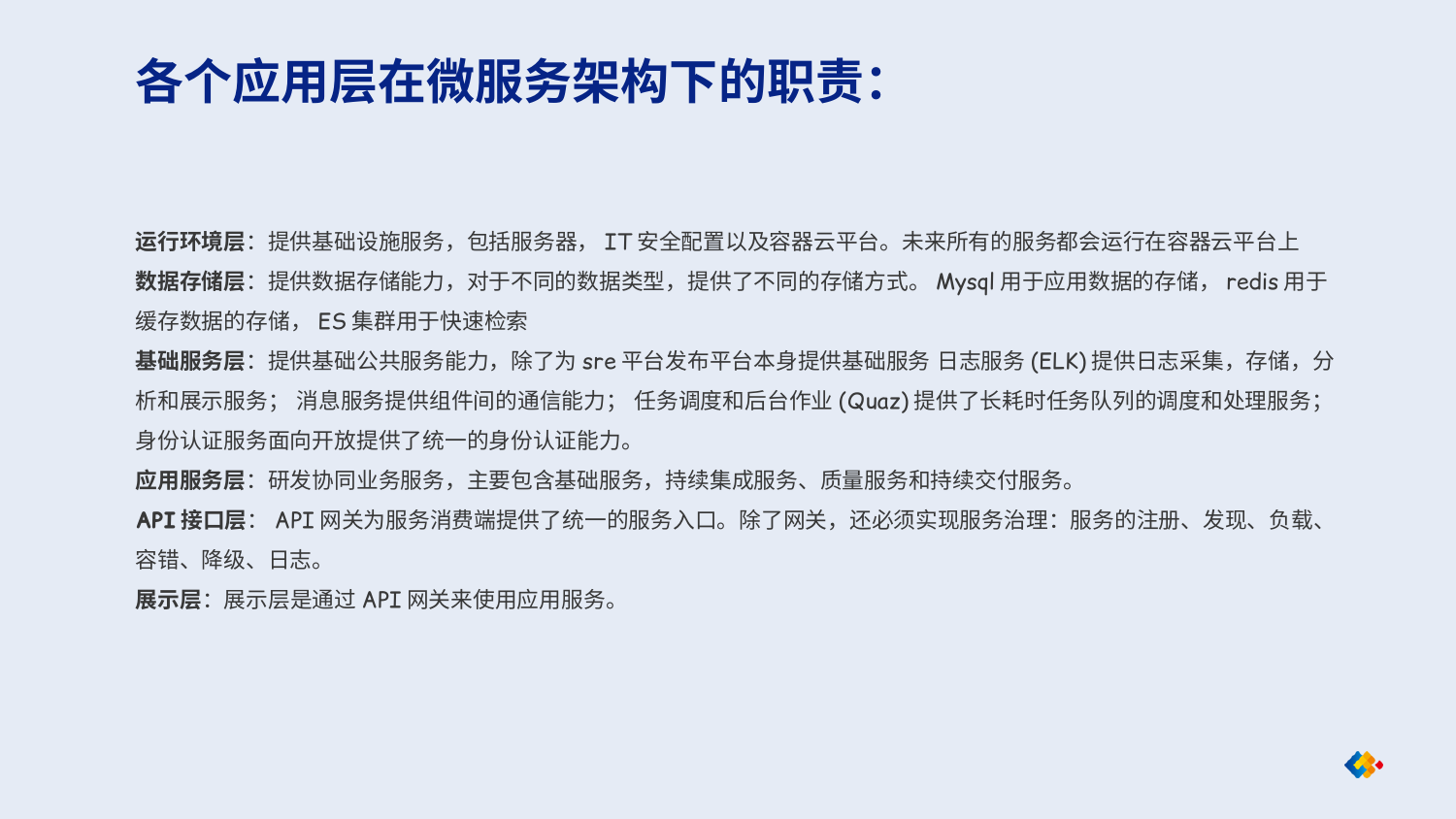

各个应用层在微服务架构下的职责：
运行环境层：提供基础设施服务，包括服务器，IT安全配置以及容器云平台。未来所有的服务都会运行在容器云平台上
数据存储层：提供数据存储能力，对于不同的数据类型，提供了不同的存储方式。Mysql用于应用数据的存储，redis用于缓存数据的存储，ES集群用于快速检索
基础服务层：提供基础公共服务能力，除了为sre平台发布平台本身提供基础服务 日志服务(ELK)提供日志采集，存储，分析和展示服务； 消息服务提供组件间的通信能力； 任务调度和后台作业(Quaz)提供了长耗时任务队列的调度和处理服务； 身份认证服务面向开放提供了统一的身份认证能力。
应用服务层：研发协同业务服务，主要包含基础服务，持续集成服务、质量服务和持续交付服务。
API接口层：API网关为服务消费端提供了统一的服务入口。除了网关，还必须实现服务治理：服务的注册、发现、负载、容错、降级、日志。
展示层：展示层是通过API网关来使用应用服务。